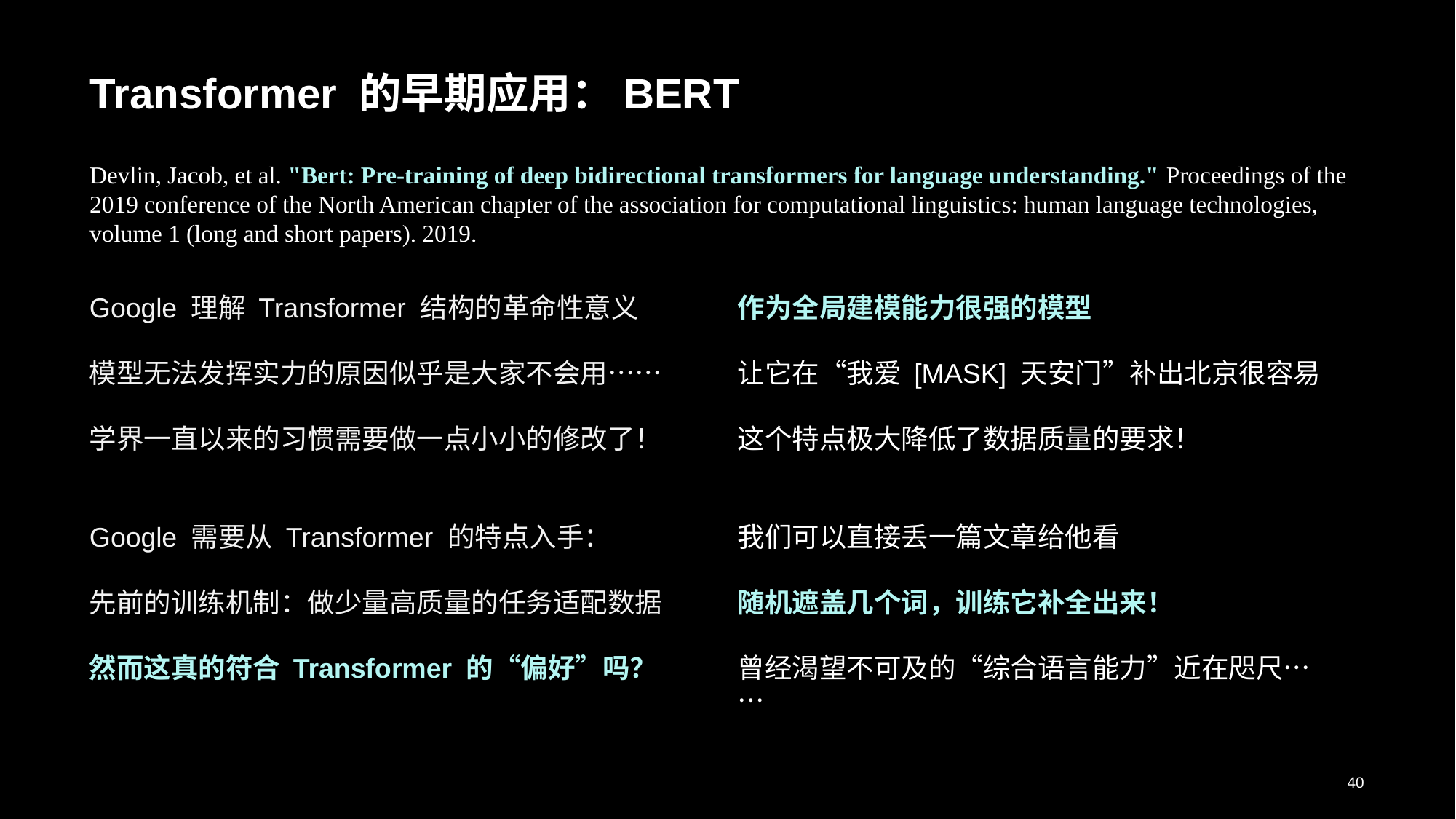

# Transformer 的早期应用：BERT
Devlin, Jacob, et al. "Bert: Pre-training of deep bidirectional transformers for language understanding." Proceedings of the 2019 conference of the North American chapter of the association for computational linguistics: human language technologies, volume 1 (long and short papers). 2019.
Google 理解 Transformer 结构的革命性意义

模型无法发挥实力的原因似乎是大家不会用……

学界一直以来的习惯需要做一点小小的修改了！

Google 需要从 Transformer 的特点入手：

先前的训练机制：做少量高质量的任务适配数据

然而这真的符合 Transformer 的“偏好”吗？
作为全局建模能力很强的模型

让它在“我爱 [MASK] 天安门”补出北京很容易

这个特点极大降低了数据质量的要求！

我们可以直接丢一篇文章给他看

随机遮盖几个词，训练它补全出来！

曾经渴望不可及的“综合语言能力”近在咫尺……
40